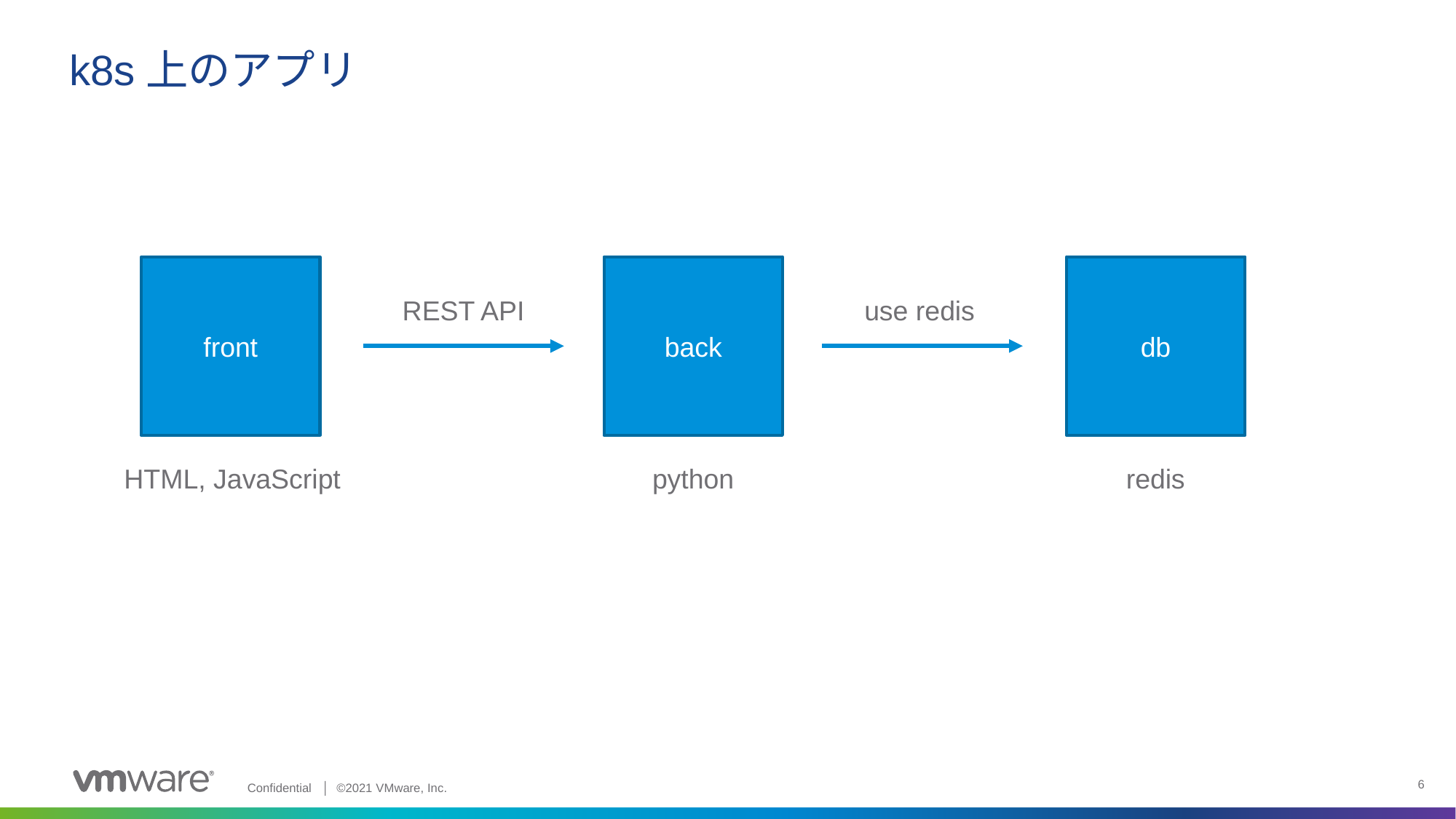

# k8s上のアプリ

front
back
db
REST API
use redis
python
redis
HTML, JavaScript